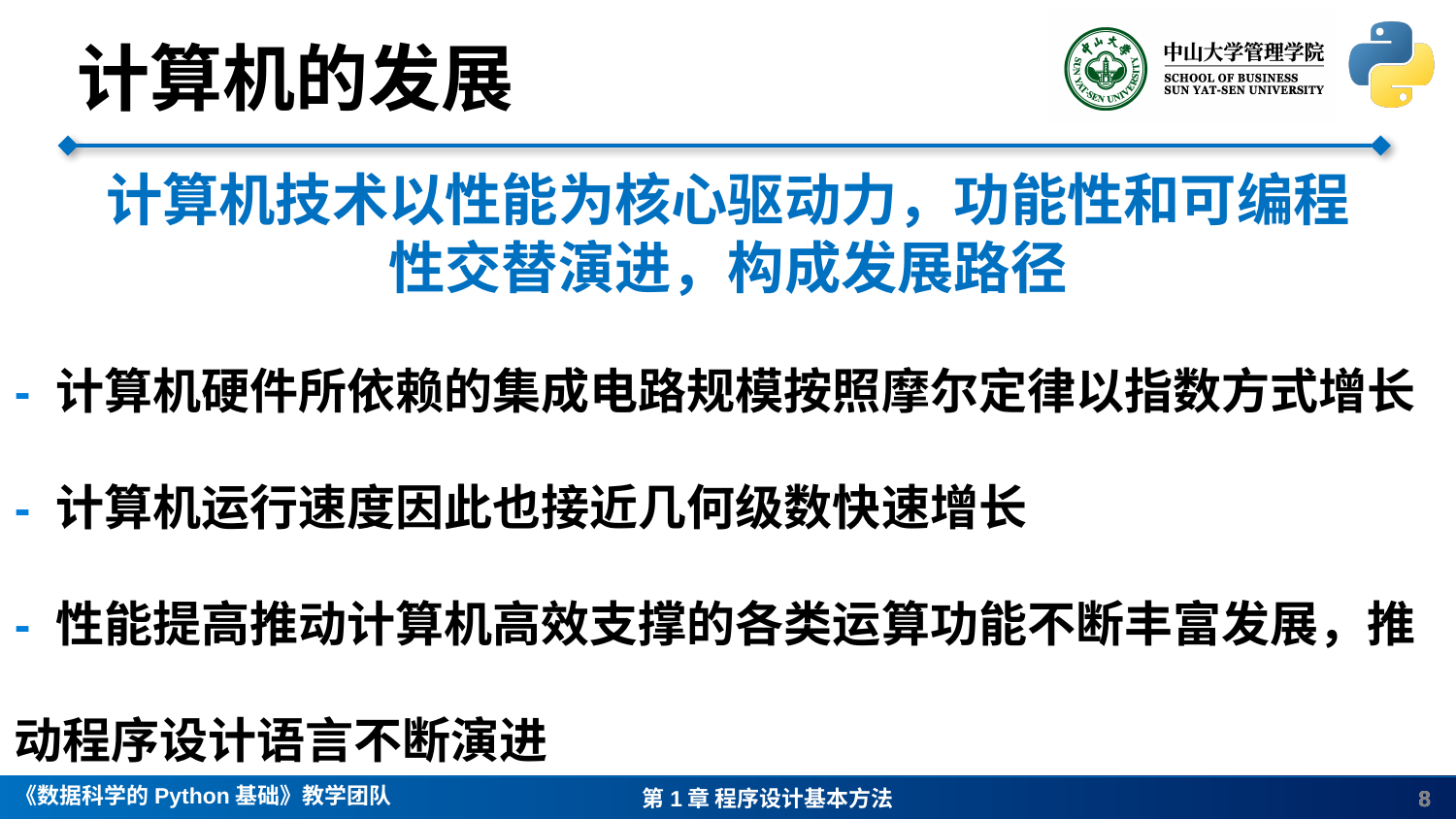

计算机的发展
计算机技术以性能为核心驱动力，功能性和可编程性交替演进，构成发展路径
- 计算机硬件所依赖的集成电路规模按照摩尔定律以指数方式增长
- 计算机运行速度因此也接近几何级数快速增长
- 性能提高推动计算机高效支撑的各类运算功能不断丰富发展，推动程序设计语言不断演进
8